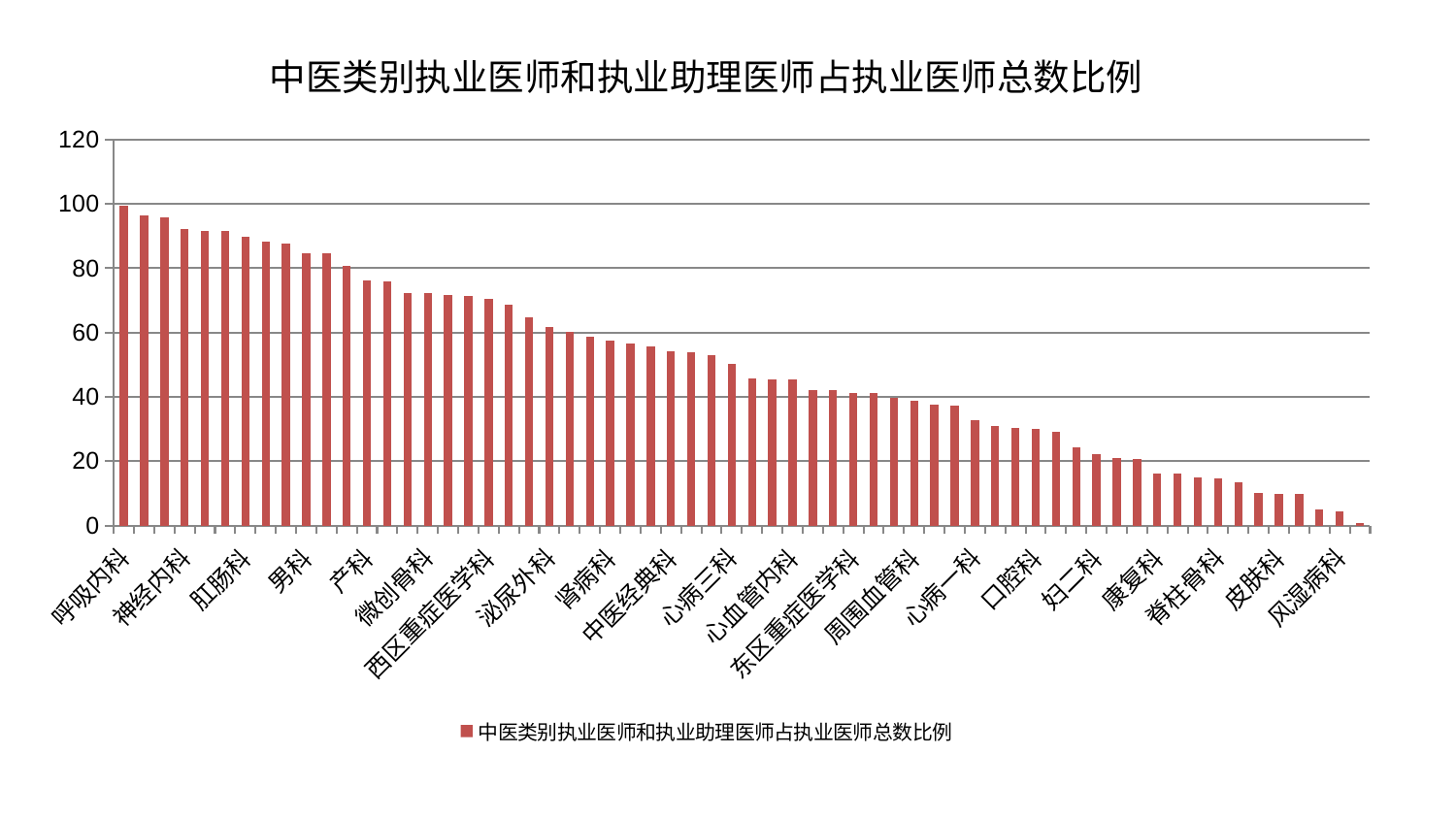

### Chart: 中医类别执业医师和执业助理医师占执业医师总数比例

| Category | 中医类别执业医师和执业助理医师占执业医师总数比例 |
|---|---|
| 呼吸内科 | 99.54889967826377 |
| 关节骨科 | 96.33875264169993 |
| 妇科妇二科合并 | 95.7715872675188 |
| 神经内科 | 92.25141677556728 |
| 肝病科 | 91.68860880380288 |
| 医院 | 91.61409462760759 |
| 肛肠科 | 89.77619335162368 |
| 东区肾病科 | 88.30277431371239 |
| 重症医学科 | 87.69317976651232 |
| 男科 | 84.80539990930322 |
| 妇科 | 84.5568712039439 |
| 消化内科 | 80.7221232018875 |
| 产科 | 76.05759903304607 |
| 肾脏内科 | 75.89802518163708 |
| 脑病三科 | 72.27859340695524 |
| 微创骨科 | 72.27253693749738 |
| 心病二科 | 71.75454306514197 |
| 治未病中心 | 71.28411096802803 |
| 西区重症医学科 | 70.58716337152417 |
| 综合内科 | 68.60845512377473 |
| 耳鼻喉科 | 64.86869376326885 |
| 泌尿外科 | 61.78564911452813 |
| 推拿科 | 60.18586034904389 |
| 脑病二科 | 58.71546223786002 |
| 肾病科 | 57.51114588771631 |
| 心病四科 | 56.692048683984076 |
| 身心医学科 | 55.69871836102489 |
| 中医经典科 | 54.13267344859347 |
| 美容皮肤科 | 53.95013567196265 |
| 脑病一科 | 53.119497436613194 |
| 心病三科 | 50.23094057288846 |
| 小儿推拿科 | 45.851202923662626 |
| 运动损伤骨科 | 45.56369772553799 |
| 心血管内科 | 45.48312514468851 |
| 创伤骨科 | 42.141467124100785 |
| 骨科 | 42.02313772639916 |
| 东区重症医学科 | 41.28892860059141 |
| 儿科 | 41.15937786778805 |
| 内分泌科 | 39.66787153934581 |
| 周围血管科 | 38.699654909111246 |
| 普通外科 | 37.465111435851874 |
| 血液科 | 37.26901474577049 |
| 心病一科 | 32.60588683485146 |
| 脾胃科消化科合并 | 31.03502300801675 |
| 神经外科 | 30.354937131205585 |
| 口腔科 | 30.10569707316739 |
| 老年医学科 | 29.187323816752155 |
| 肝胆外科 | 24.386266214052775 |
| 妇二科 | 22.31609339923384 |
| 脾胃病科 | 20.986354605524937 |
| 眼科 | 20.547862547747364 |
| 康复科 | 16.13907851348657 |
| 胸外科 | 16.089356674596523 |
| 乳腺甲状腺外科 | 15.083485178822542 |
| 脊柱骨科 | 14.680830340645535 |
| 中医外治中心 | 13.539378495169174 |
| 肿瘤内科 | 10.118373570516571 |
| 皮肤科 | 9.912507485109279 |
| 显微骨科 | 9.71858103093075 |
| 针灸科 | 5.13216372899894 |
| 风湿病科 | 4.243705263574449 |
| 小儿骨科 | 0.8466192156660224 |
256